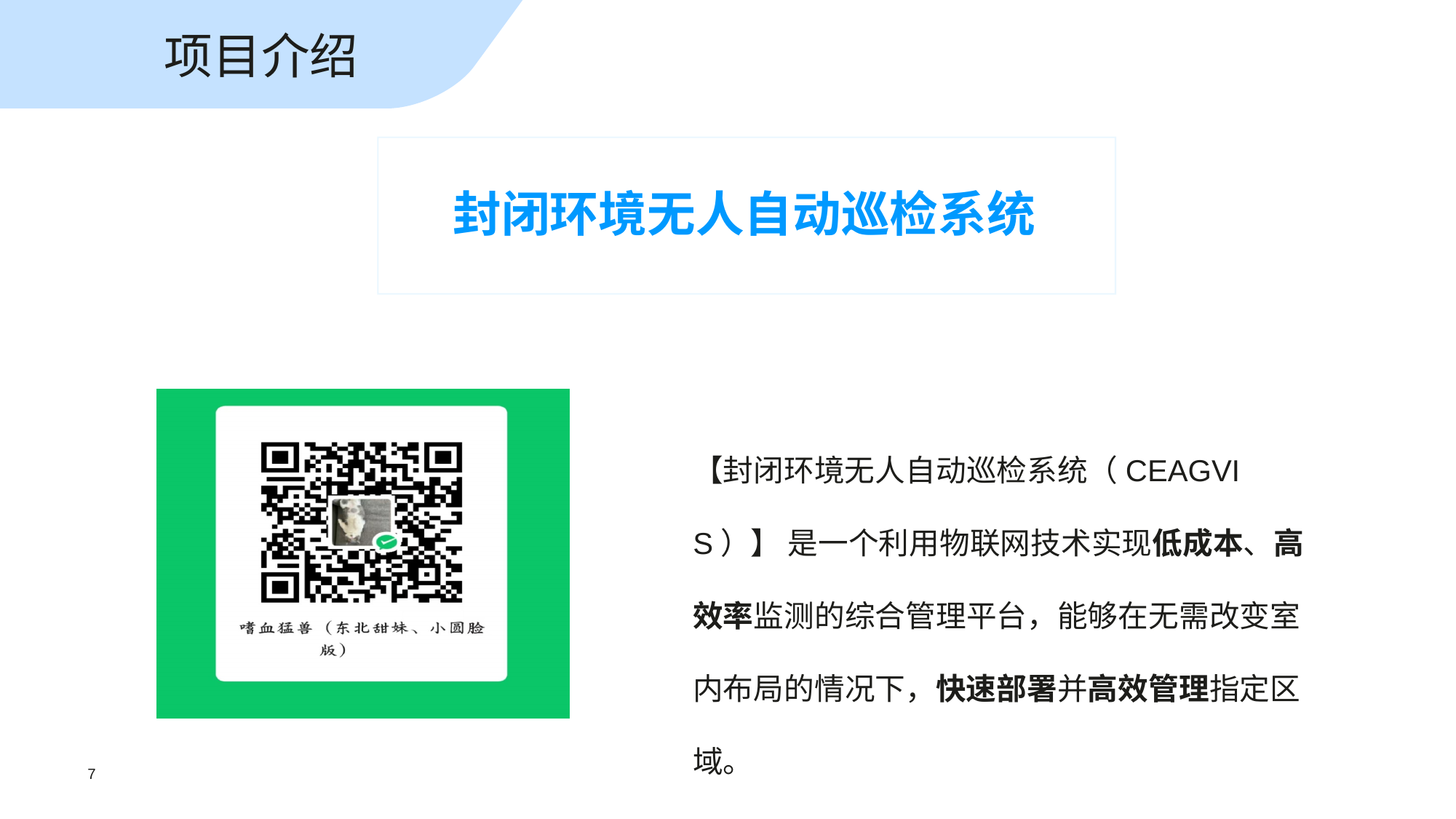

项目介绍

封闭环境无人自动巡检系统

【封闭环境无人自动巡检系统（CEAGVIS）】 是一个利用物联网技术实现低成本、高效率监测的综合管理平台，能够在无需改变室内布局的情况下，快速部署并高效管理指定区域。